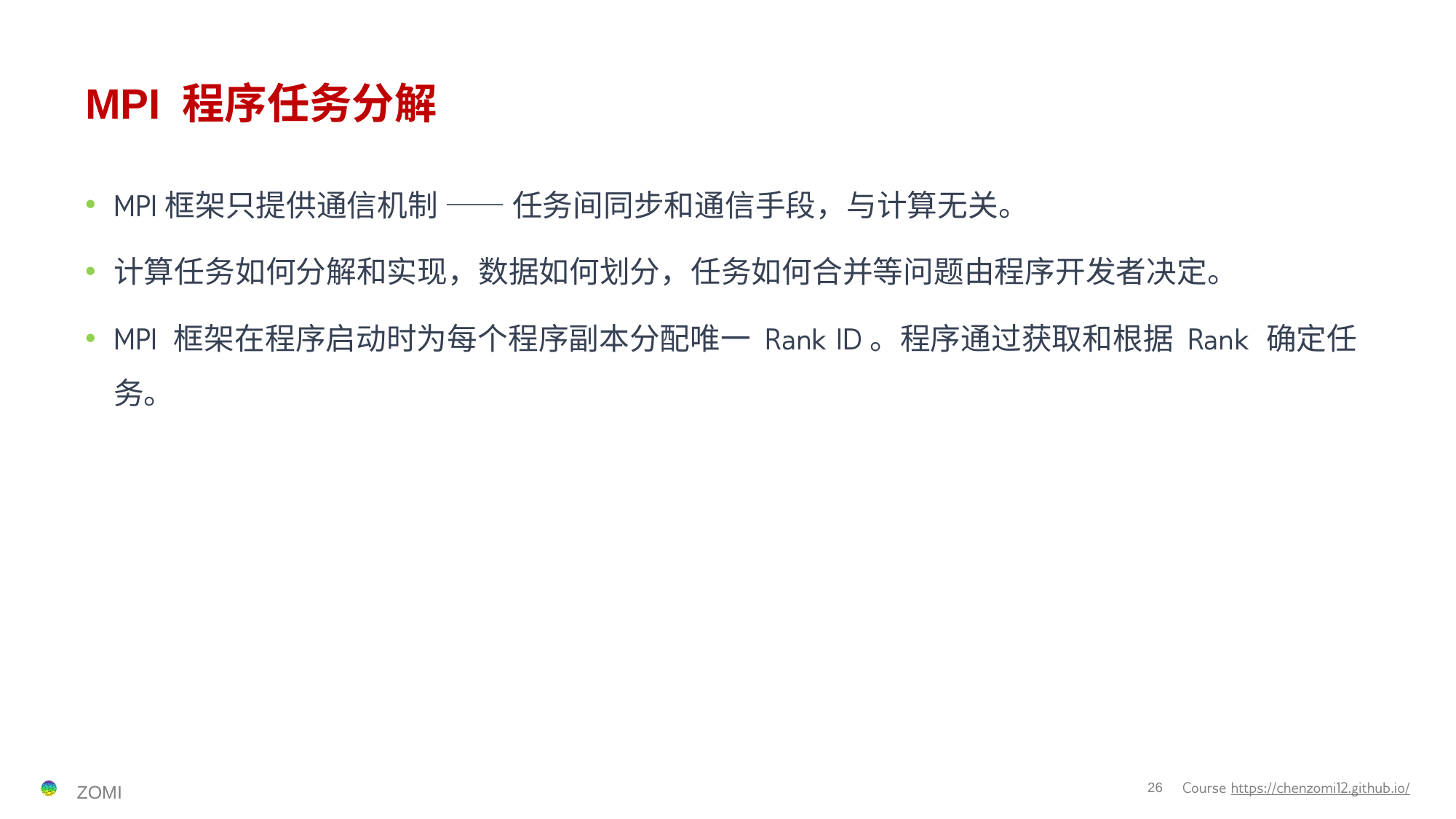

# MPI 程序任务分解
MPI框架只提供通信机制 —— 任务间同步和通信手段，与计算无关。
计算任务如何分解和实现，数据如何划分，任务如何合并等问题由程序开发者决定。
MPI 框架在程序启动时为每个程序副本分配唯一 Rank ID。程序通过获取和根据 Rank 确定任务。